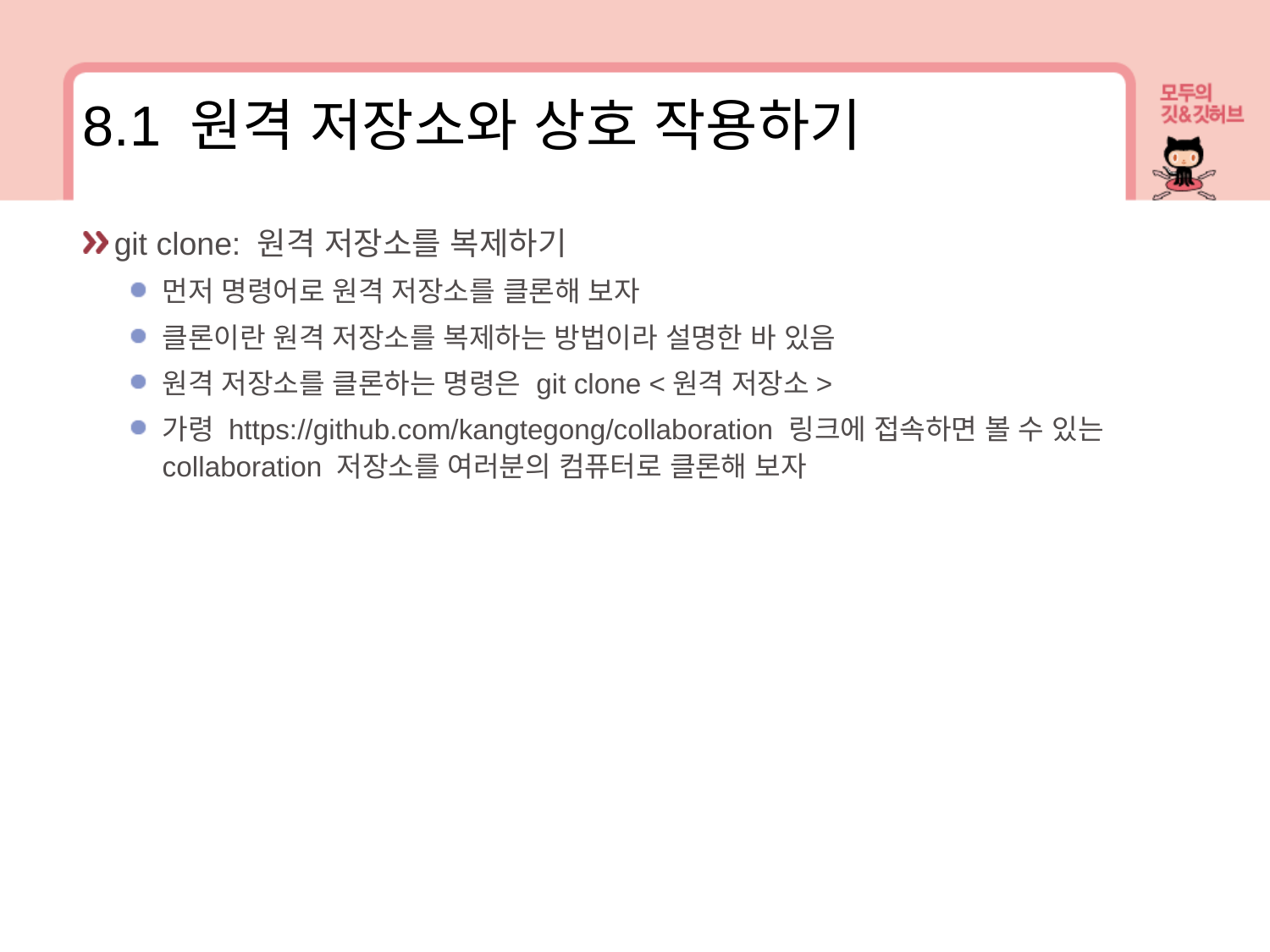

8.1 원격 저장소와 상호 작용하기
git clone: 원격 저장소를 복제하기
먼저 명령어로 원격 저장소를 클론해 보자
클론이란 원격 저장소를 복제하는 방법이라 설명한 바 있음
원격 저장소를 클론하는 명령은 git clone <원격 저장소>
가령 https://github.com/kangtegong/collaboration 링크에 접속하면 볼 수 있는 collaboration 저장소를 여러분의 컴퓨터로 클론해 보자